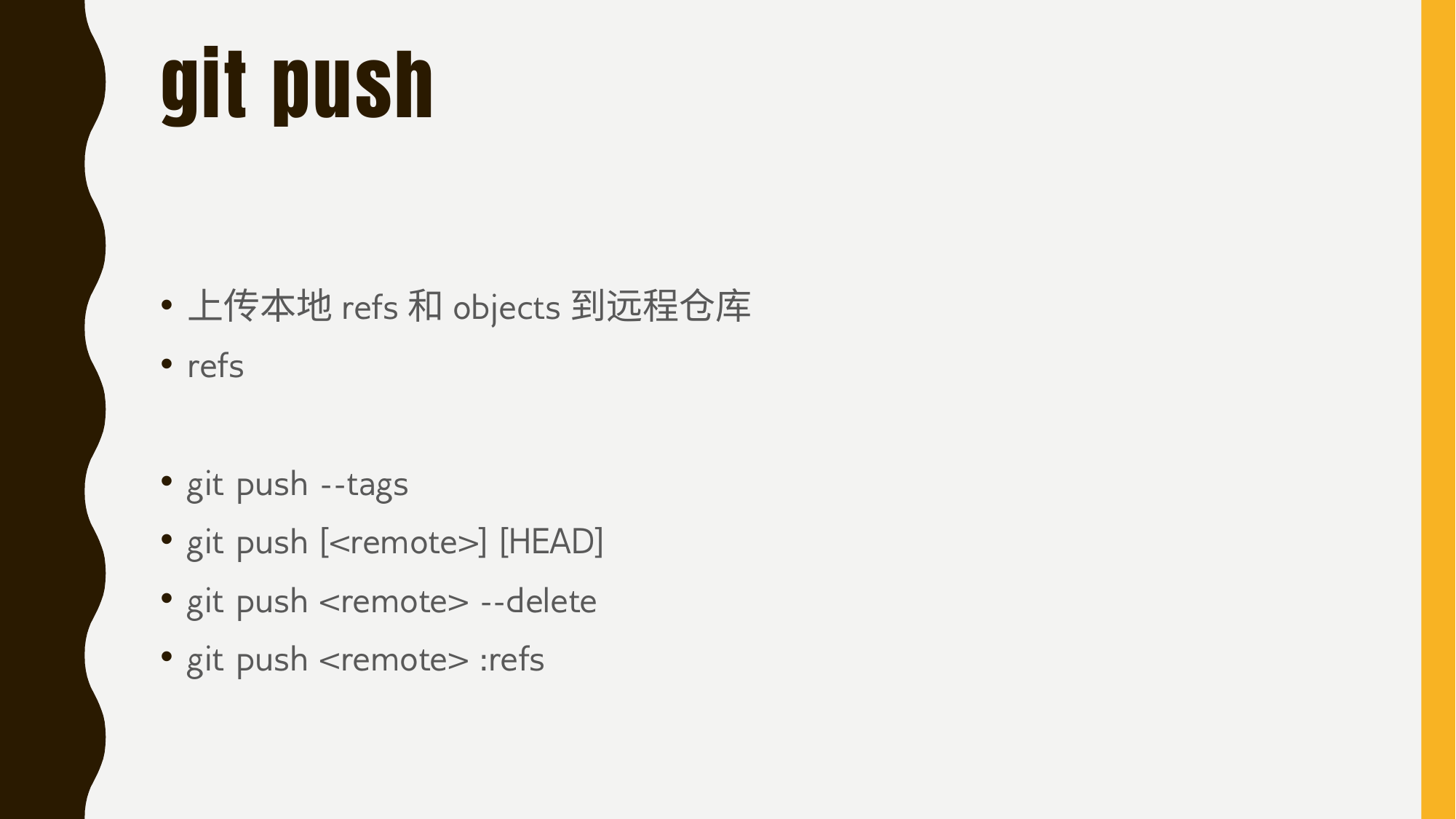

# git push
上传本地refs和objects到远程仓库
refs

git push --tags
git push [<remote>] [HEAD]
git push <remote> --delete
git push <remote> :refs